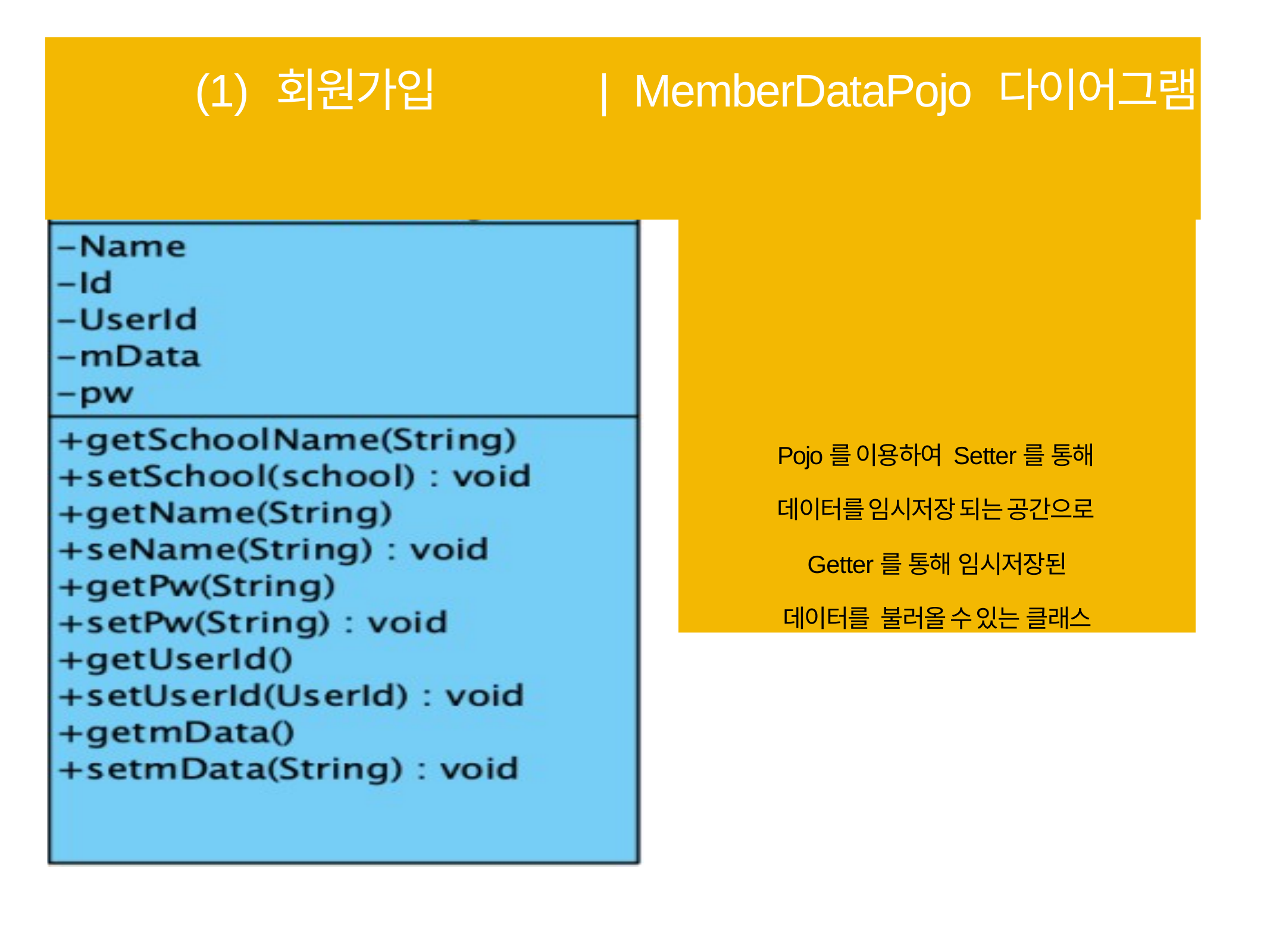

# (1) 회원가입	| MemberDataPojo 다이어그램

Pojo를 이용하여 Setter를 통해  데이터를 임시저장 되는 공간으로  Getter를 통해 임시저장된 데이터를  불러올 수 있는 클래스